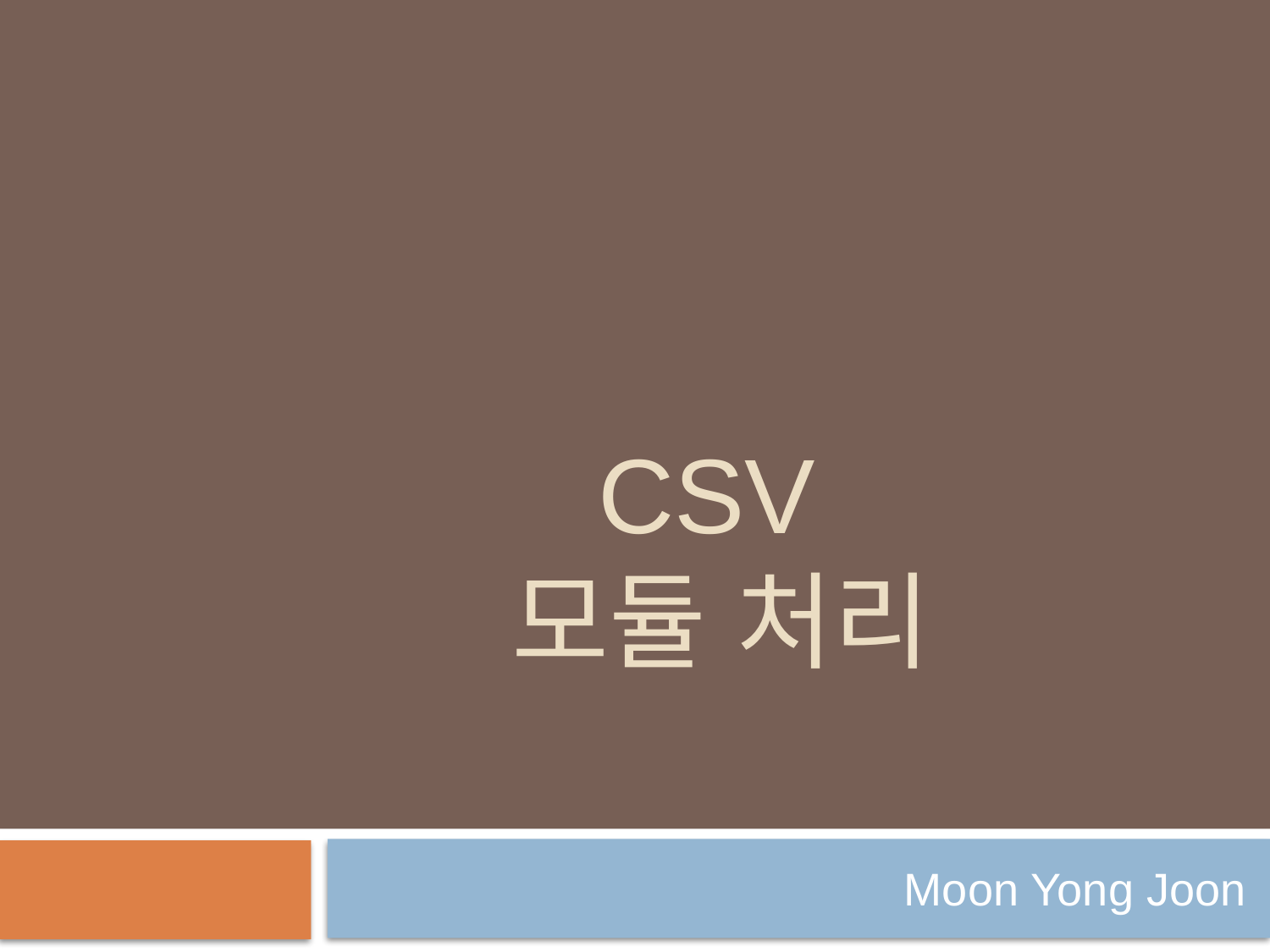

# Csv 모듈 처리
Moon Yong Joon